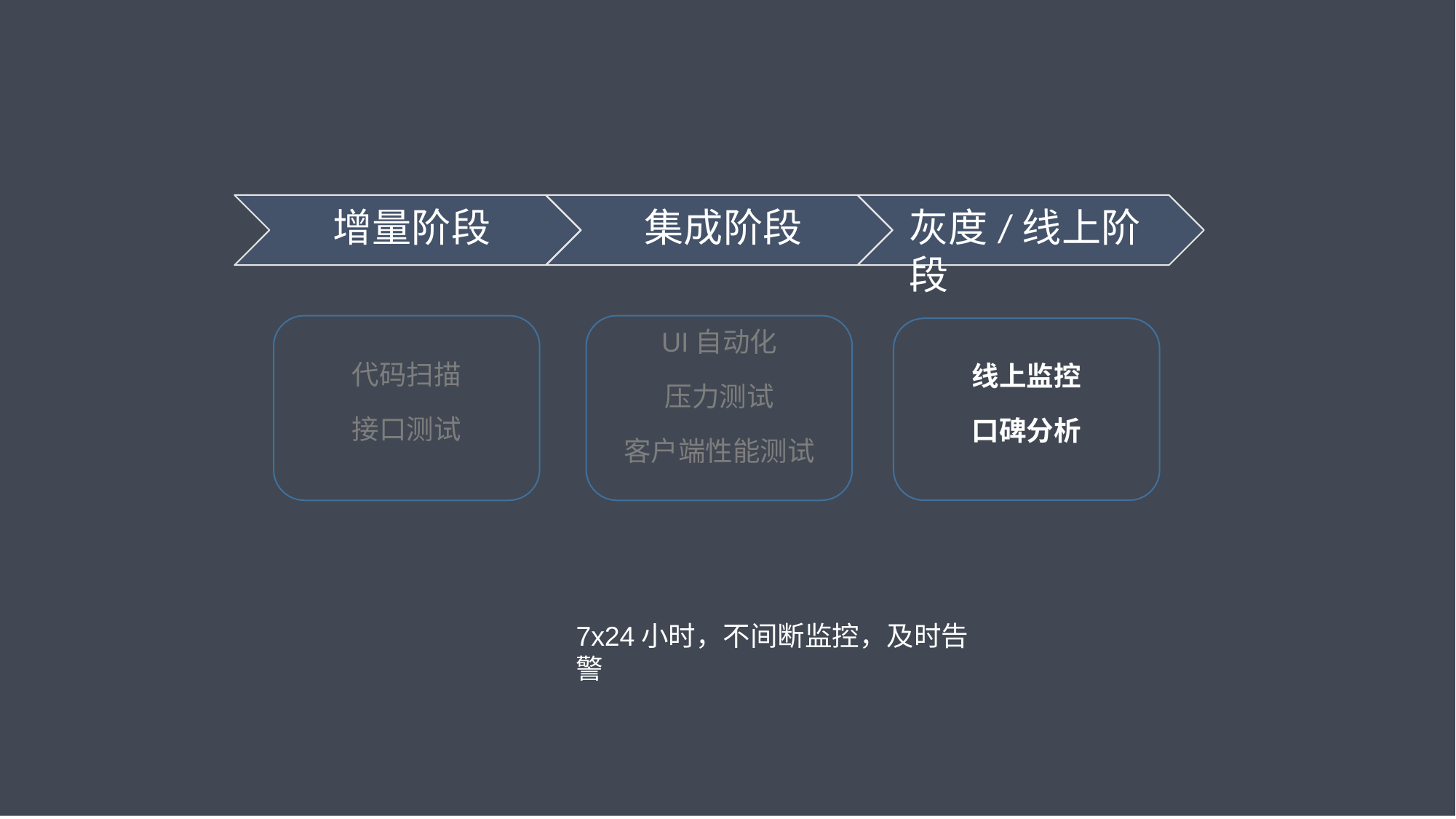

# 增量阶段
集成阶段
灰度/线上阶段

UI自动化

压力测试

客户端性能测试
代码扫描

接口测试
线上监控

口碑分析
7x24小时，不间断监控，及时告警